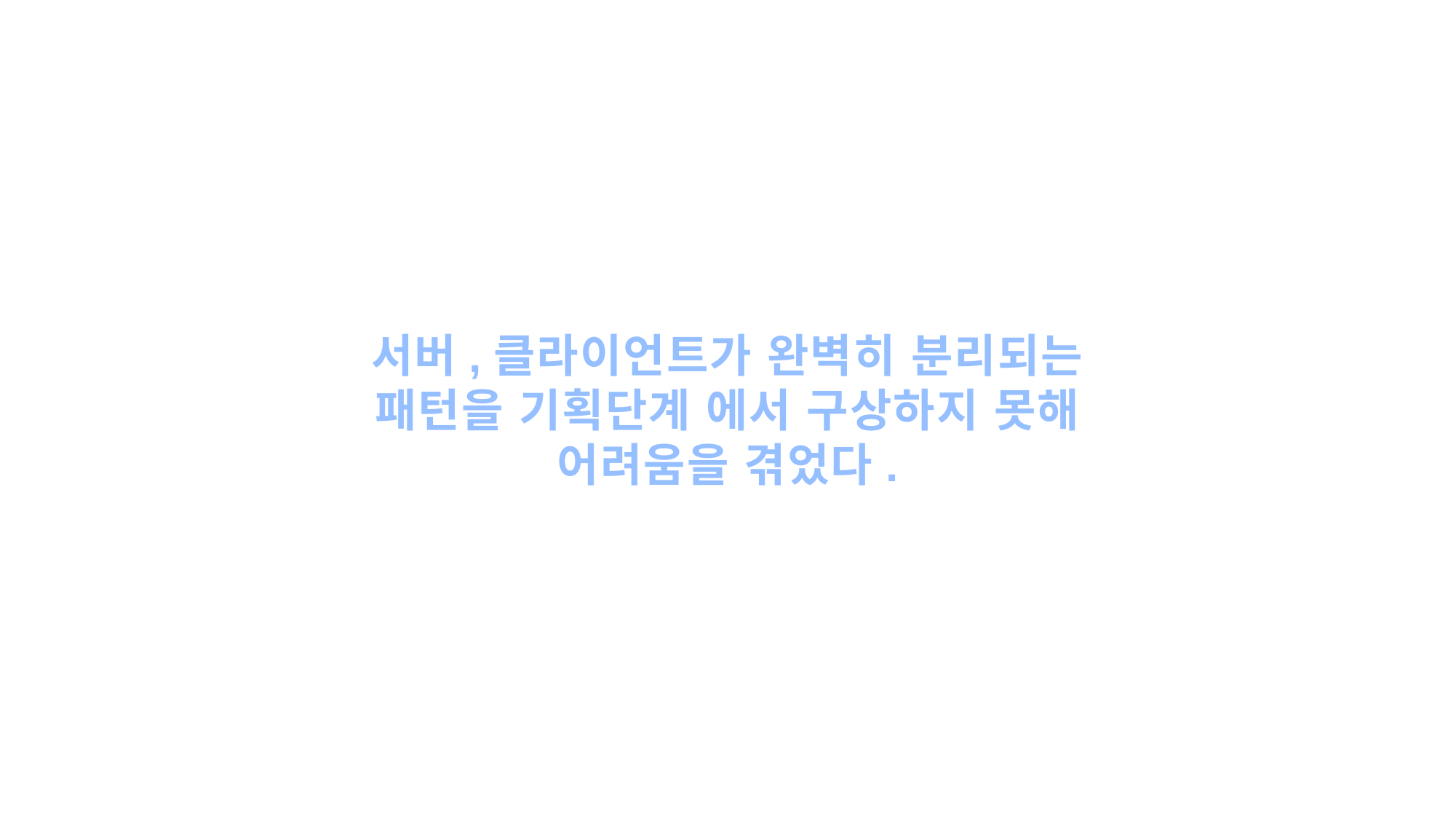

서버,클라이언트가 완벽히 분리되는
패턴을 기획단계 에서 구상하지 못해
어려움을 겪었다.